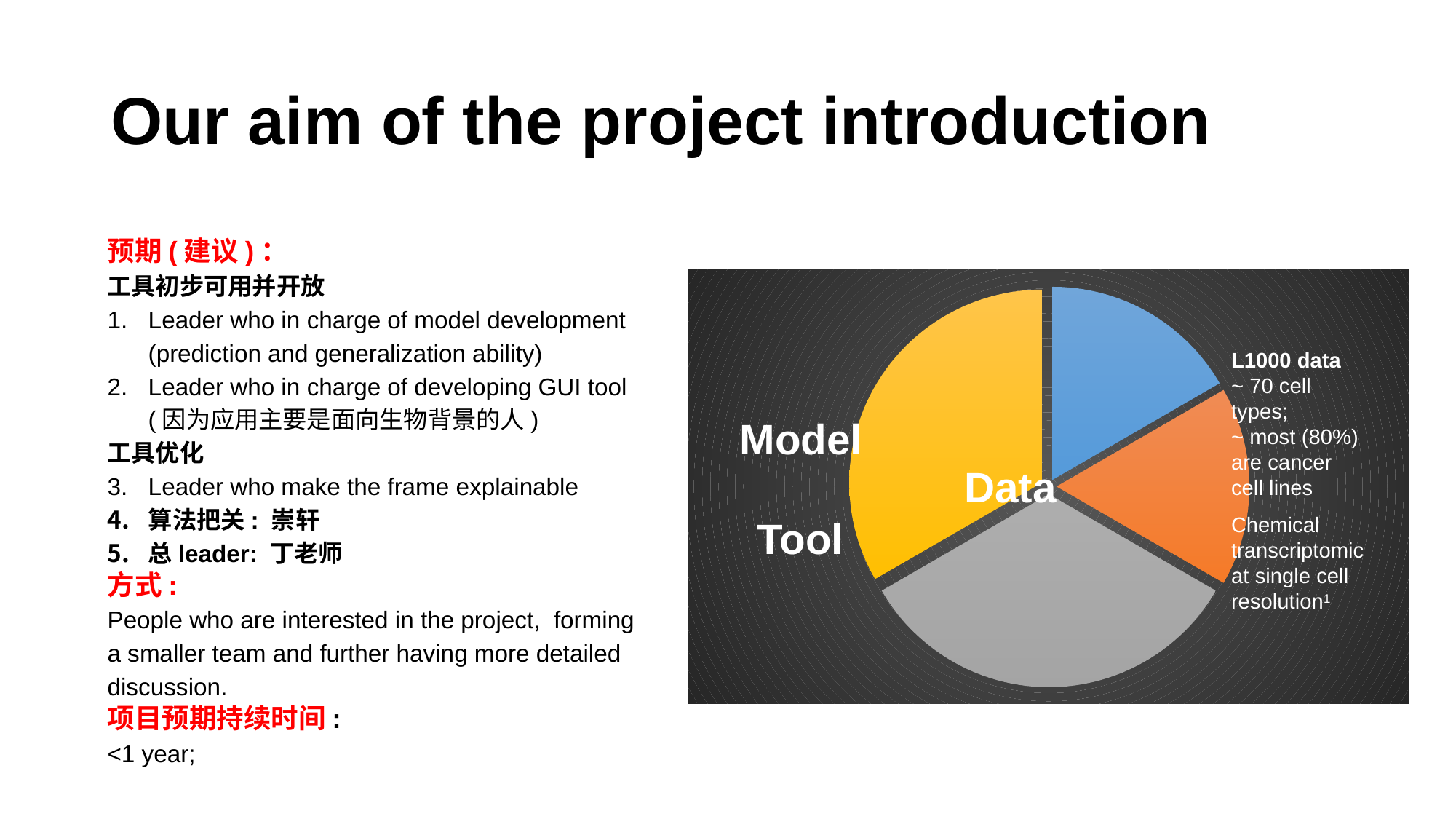

Our aim of the project introduction
预期(建议)：
工具初步可用并开放
Leader who in charge of model development (prediction and generalization ability)
Leader who in charge of developing GUI tool (因为应用主要是面向生物背景的人)
工具优化
Leader who make the frame explainable
算法把关: 崇轩
总leader: 丁老师
方式:
People who are interested in the project,  forming a smaller team and further having more detailed discussion.
项目预期持续时间:
<1 year;

[unsupported chart]

Model
L1000 data
~ 70 cell types;
~ most (80%) are cancer cell lines
Data
Platform
Data
Tool development
Tool
Chemical transcriptomic at single cell resolution1